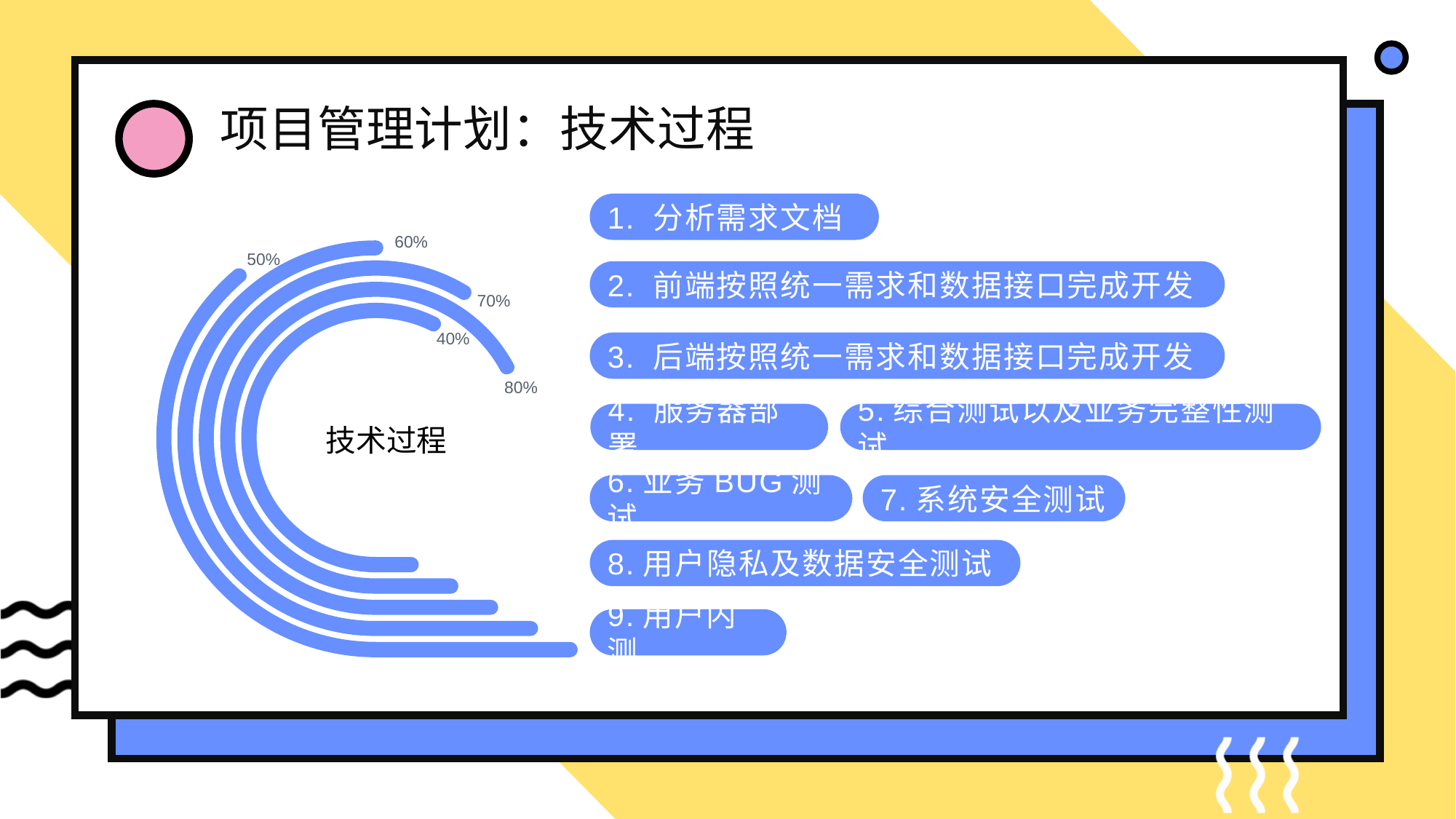

项目管理计划：技术过程
1. 分析需求文档
2. 前端按照统一需求和数据接口完成开发
60%
50%

70%

40%

80%
技术过程
3. 后端按照统一需求和数据接口完成开发
4. 服务器部署
5.综合测试以及业务完整性测试
7.系统安全测试
6.业务BUG测试
8.用户隐私及数据安全测试
9.用户内测